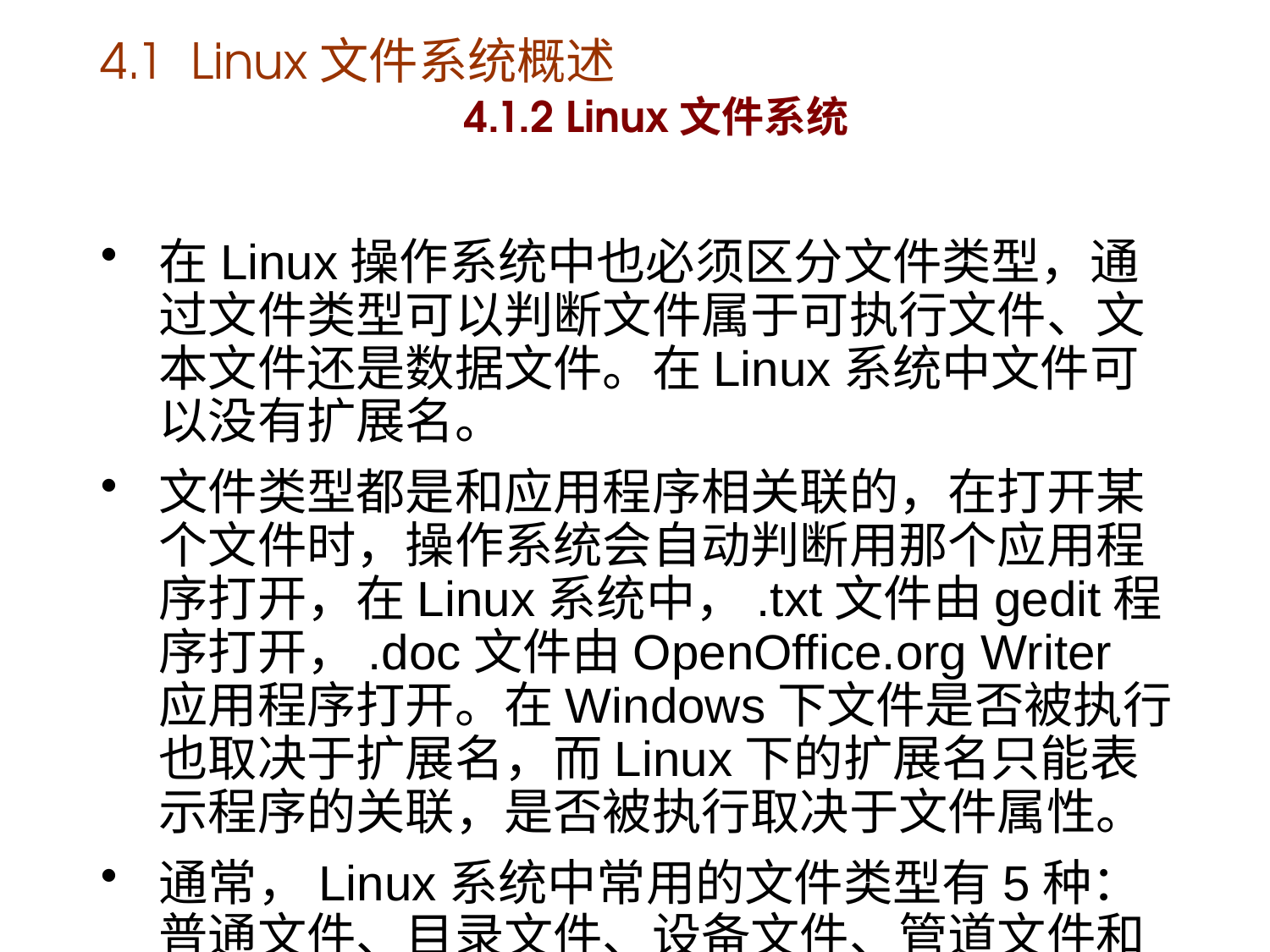

# 4.1  Linux文件系统概述 4.1.2 Linux文件系统
在Linux操作系统中也必须区分文件类型，通过文件类型可以判断文件属于可执行文件、文本文件还是数据文件。在Linux系统中文件可以没有扩展名。
文件类型都是和应用程序相关联的，在打开某个文件时，操作系统会自动判断用那个应用程序打开，在Linux系统中，.txt文件由gedit程序打开，.doc文件由OpenOffice.org Writer应用程序打开。在Windows下文件是否被执行也取决于扩展名，而Linux下的扩展名只能表示程序的关联，是否被执行取决于文件属性。
通常，Linux系统中常用的文件类型有5种：普通文件、目录文件、设备文件、管道文件和链接文件。